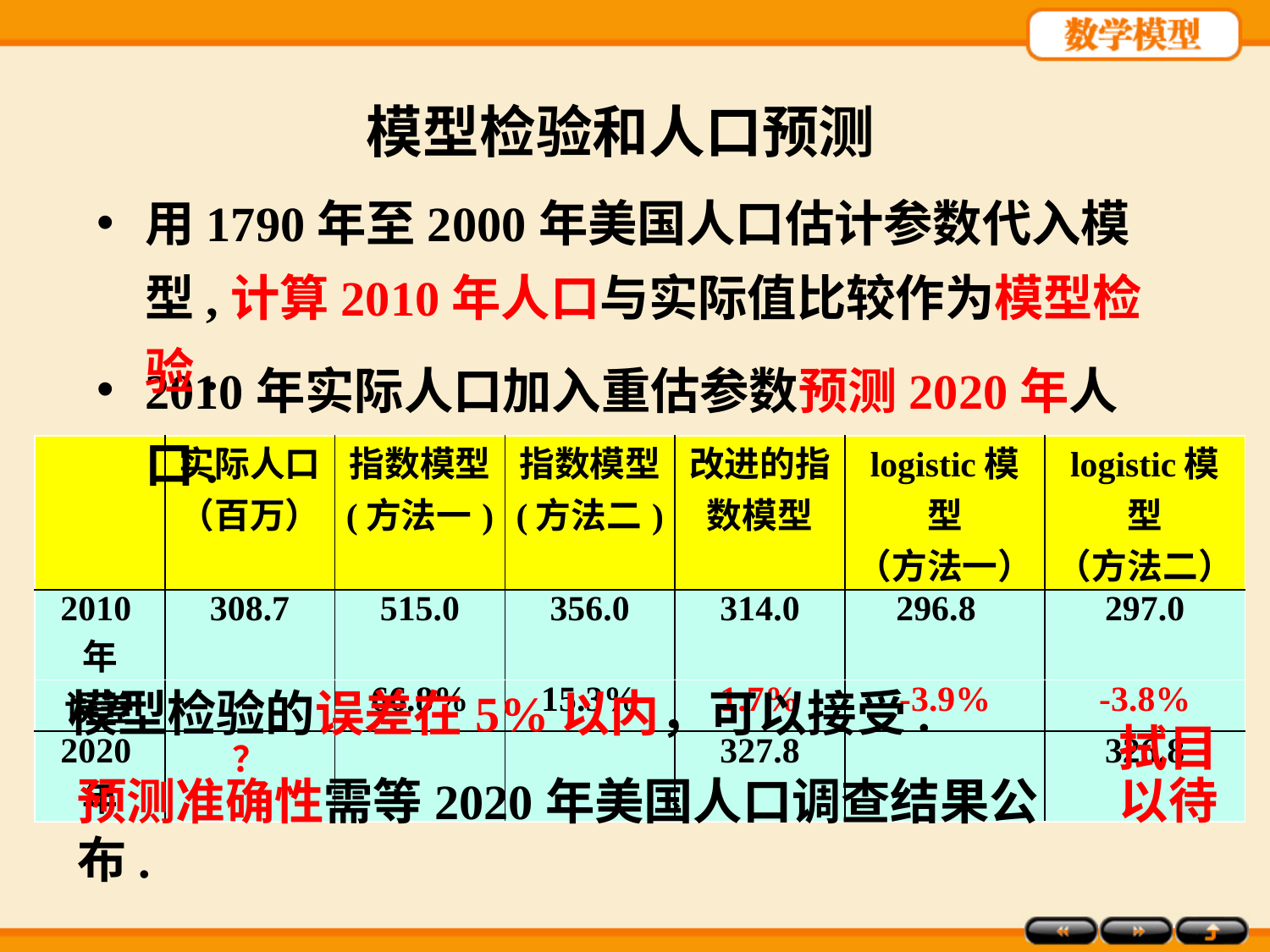

模型检验和人口预测
用1790年至2000年美国人口估计参数代入模型,计算2010年人口与实际值比较作为模型检验.
2010年实际人口加入重估参数预测2020年人口.
|  | 实际人口 （百万） | 指数模型 (方法一) | 指数模型 (方法二) | 改进的指数模型 | logistic模型 （方法一） | logistic模型 （方法二） |
| --- | --- | --- | --- | --- | --- | --- |
| 2010年 | 308.7 | 515.0 | 356.0 | 314.0 | 296.8 | 297.0 |
| 误差 |  | 66.8% | 15.3% | 1.7% | -3.9% | -3.8% |
| 2020年 | ？ |  |  | 327.8 |  | 326.8 |
模型检验的误差在5%以内，可以接受.
拭目以待
预测准确性需等2020年美国人口调查结果公布.